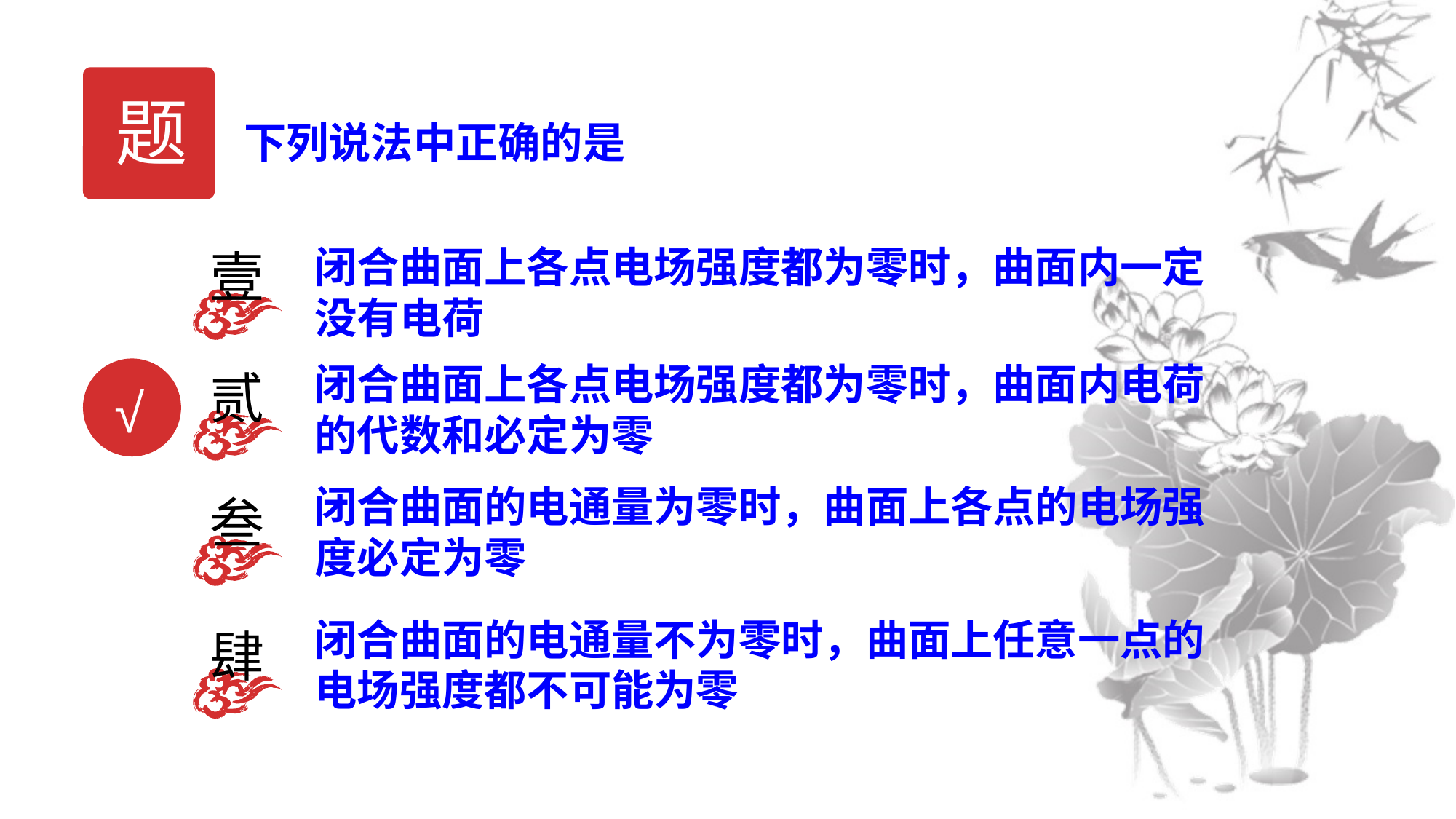

题
下列说法中正确的是
闭合曲面上各点电场强度都为零时，曲面内一定没有电荷
壹

闭合曲面上各点电场强度都为零时，曲面内电荷的代数和必定为零
贰

√
闭合曲面的电通量为零时，曲面上各点的电场强度必定为零
叁

闭合曲面的电通量不为零时，曲面上任意一点的电场强度都不可能为零
肆